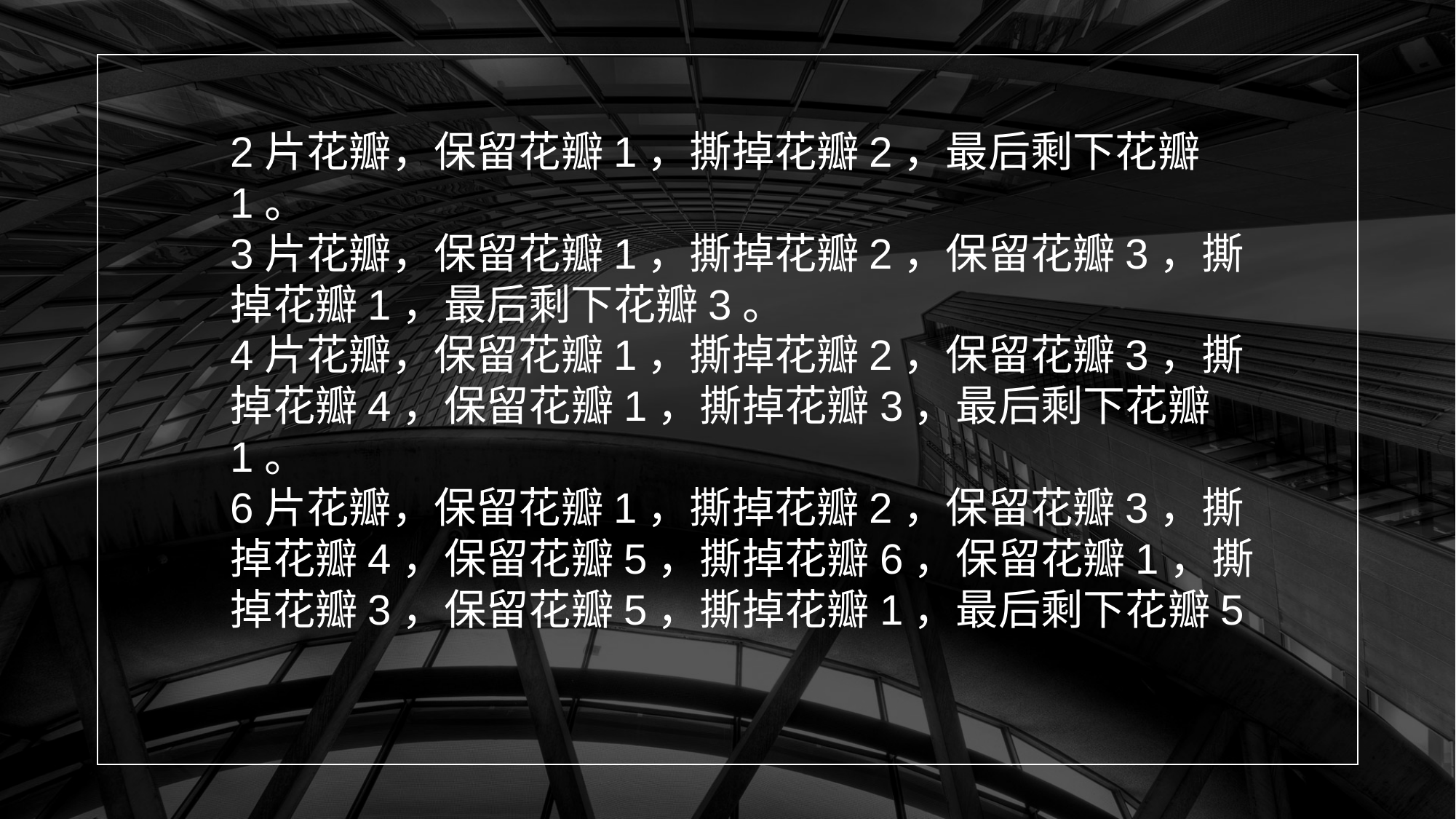

2片花瓣，保留花瓣1，撕掉花瓣2，最后剩下花瓣1。
3片花瓣，保留花瓣1，撕掉花瓣2，保留花瓣3，撕掉花瓣1，最后剩下花瓣3。
4片花瓣，保留花瓣1，撕掉花瓣2，保留花瓣3，撕掉花瓣4，保留花瓣1，撕掉花瓣3，最后剩下花瓣1。
6片花瓣，保留花瓣1，撕掉花瓣2，保留花瓣3，撕掉花瓣4，保留花瓣5，撕掉花瓣6，保留花瓣1，撕掉花瓣3，保留花瓣5，撕掉花瓣1，最后剩下花瓣5